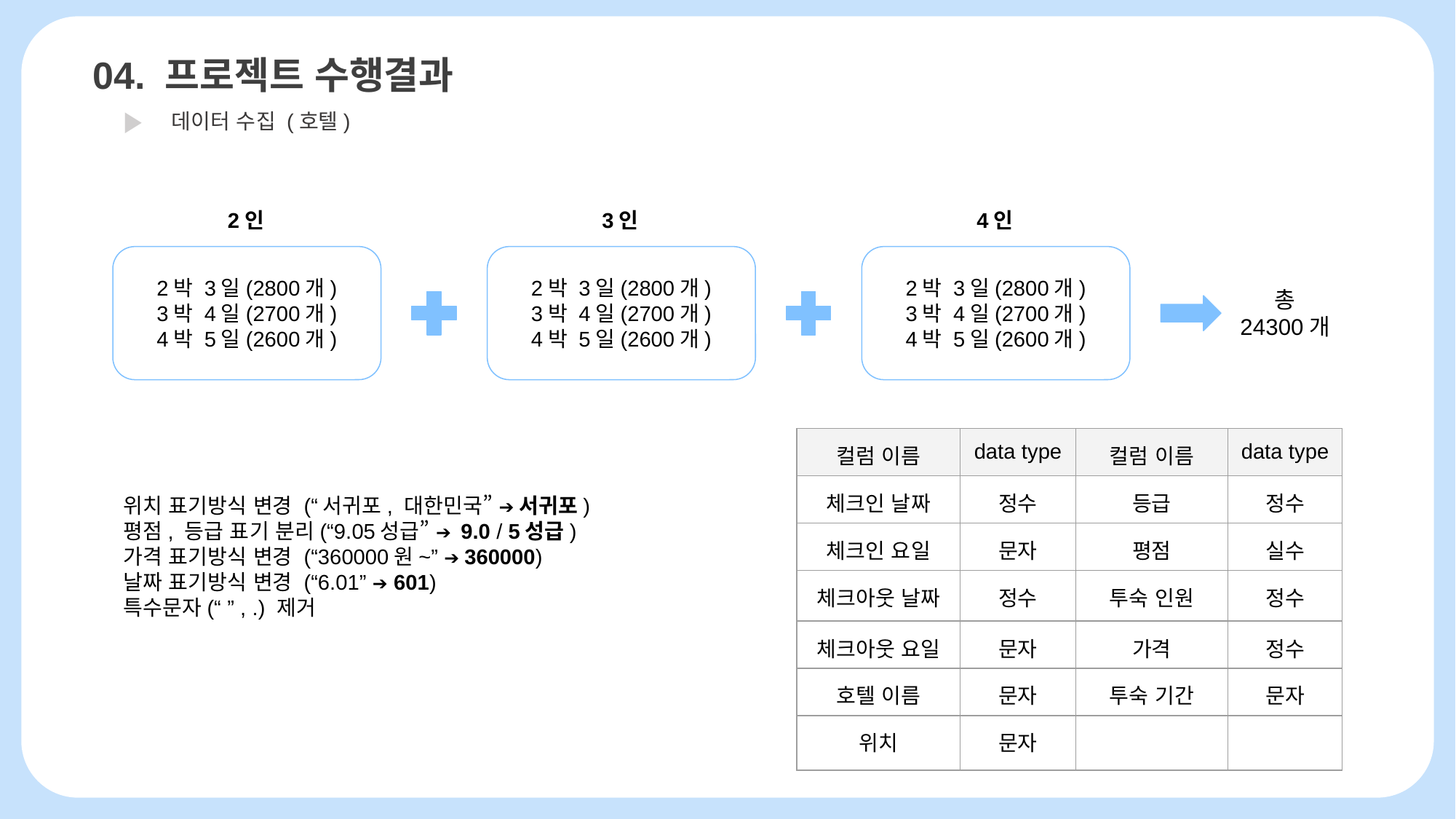

04. 프로젝트 수행결과
▶
데이터 수집 (호텔)
2인
3인
4인
2박 3일(2800개)
3박 4일(2700개)
4박 5일(2600개)
2박 3일(2800개)
3박 4일(2700개)
4박 5일(2600개)
2박 3일(2800개)
3박 4일(2700개)
4박 5일(2600개)
총 24300개

| 컬럼 이름 | data type | 컬럼 이름 | data type |
| --- | --- | --- | --- |
| 체크인 날짜 | 정수 | 등급 | 정수 |
| 체크인 요일 | 문자 | 평점 | 실수 |
| 체크아웃 날짜 | 정수 | 투숙 인원 | 정수 |
| 체크아웃 요일 | 문자 | 가격 | 정수 |
| 호텔 이름 | 문자 | 투숙 기간 | 문자 |
| 위치 | 문자 |  |  |
위치 표기방식 변경 (“서귀포, 대한민국” ➔ 서귀포)
평점, 등급 표기 분리(“9.05성급” ➔ 9.0 / 5성급)
가격 표기방식 변경 (“360000원~” ➔ 360000)
날짜 표기방식 변경 (“6.01” ➔ 601)
특수문자(“ ” , .) 제거